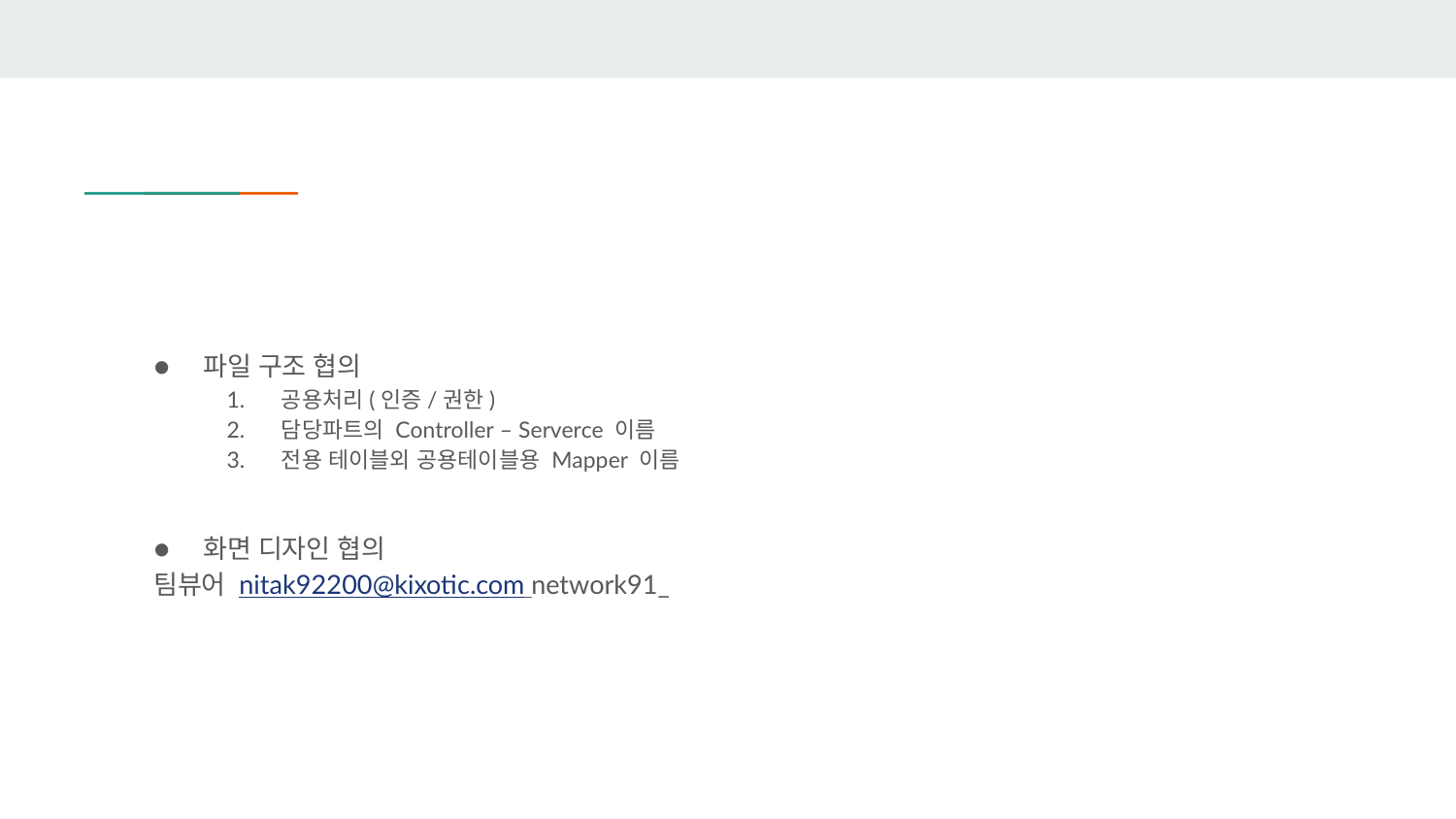

#
파일 구조 협의
공용처리(인증/권한)
담당파트의 Controller – Serverce 이름
전용 테이블외 공용테이블용 Mapper 이름

화면 디자인 협의
팀뷰어 nitak92200@kixotic.com network91_